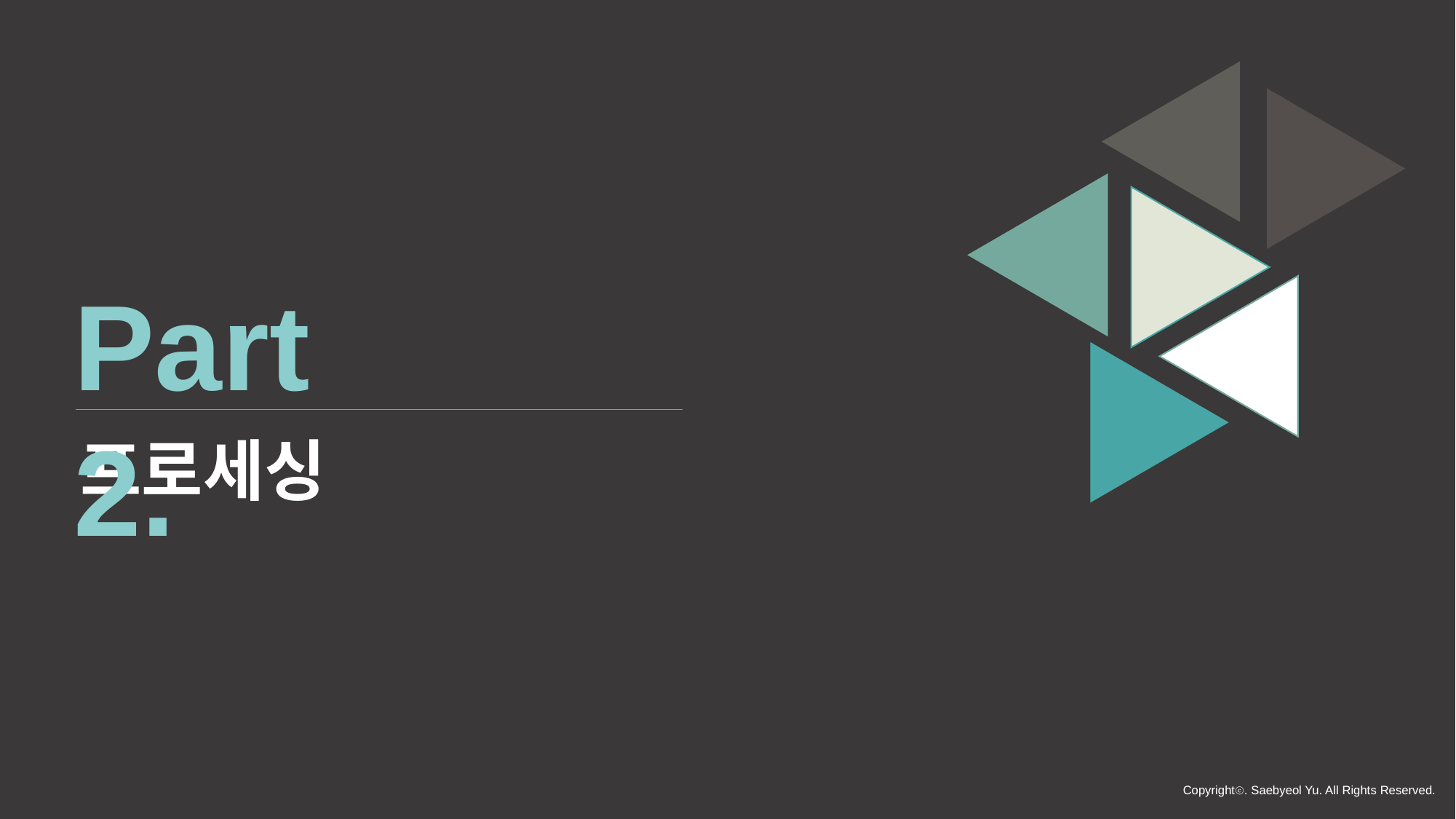

Part 2.
프로세싱

Copyrightⓒ. Saebyeol Yu. All Rights Reserved.